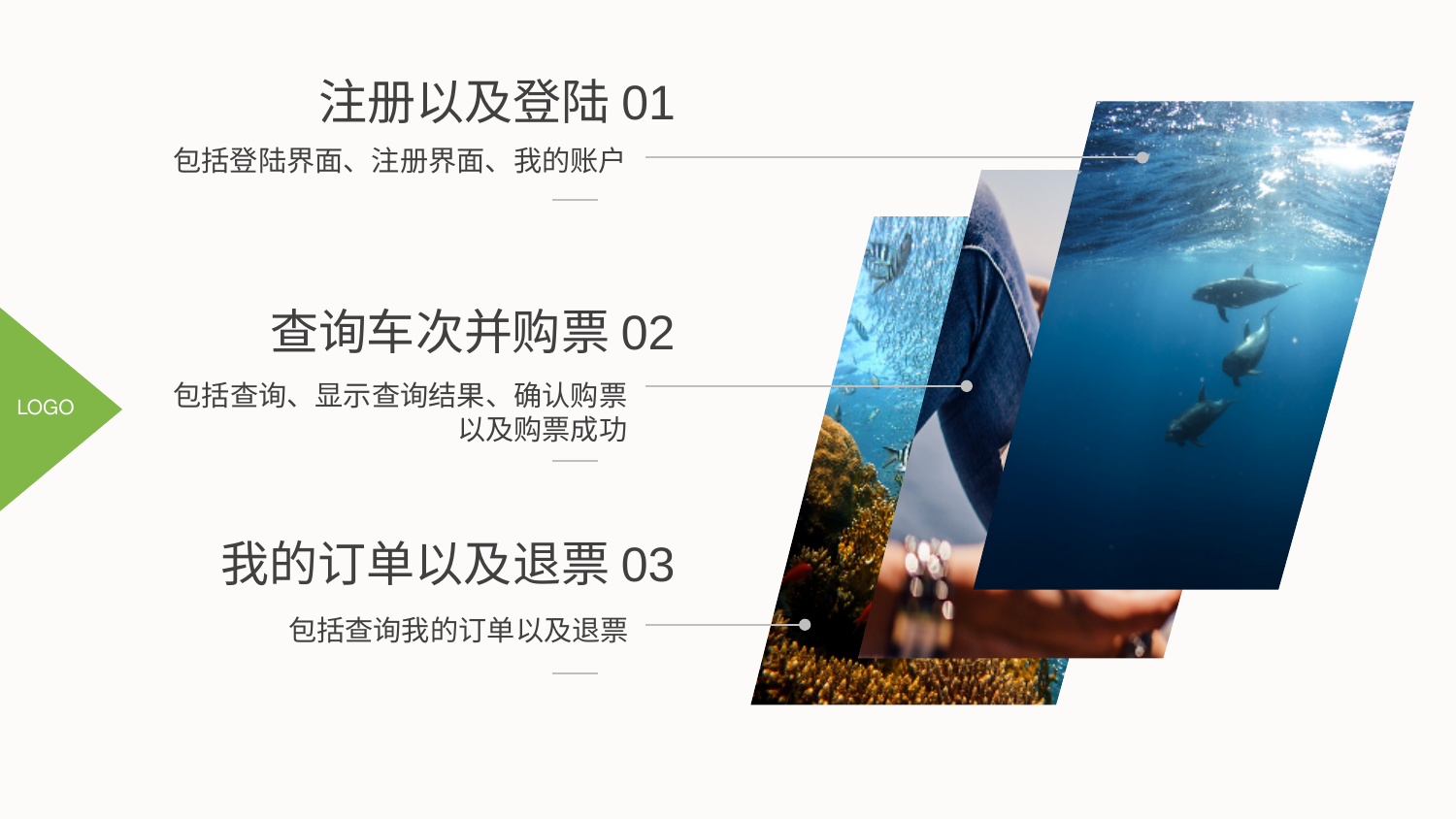

注册以及登陆01
包括登陆界面、注册界面、我的账户

查询车次并购票02
包括查询、显示查询结果、确认购票
以及购票成功

LOGO
我的订单以及退票03
包括查询我的订单以及退票